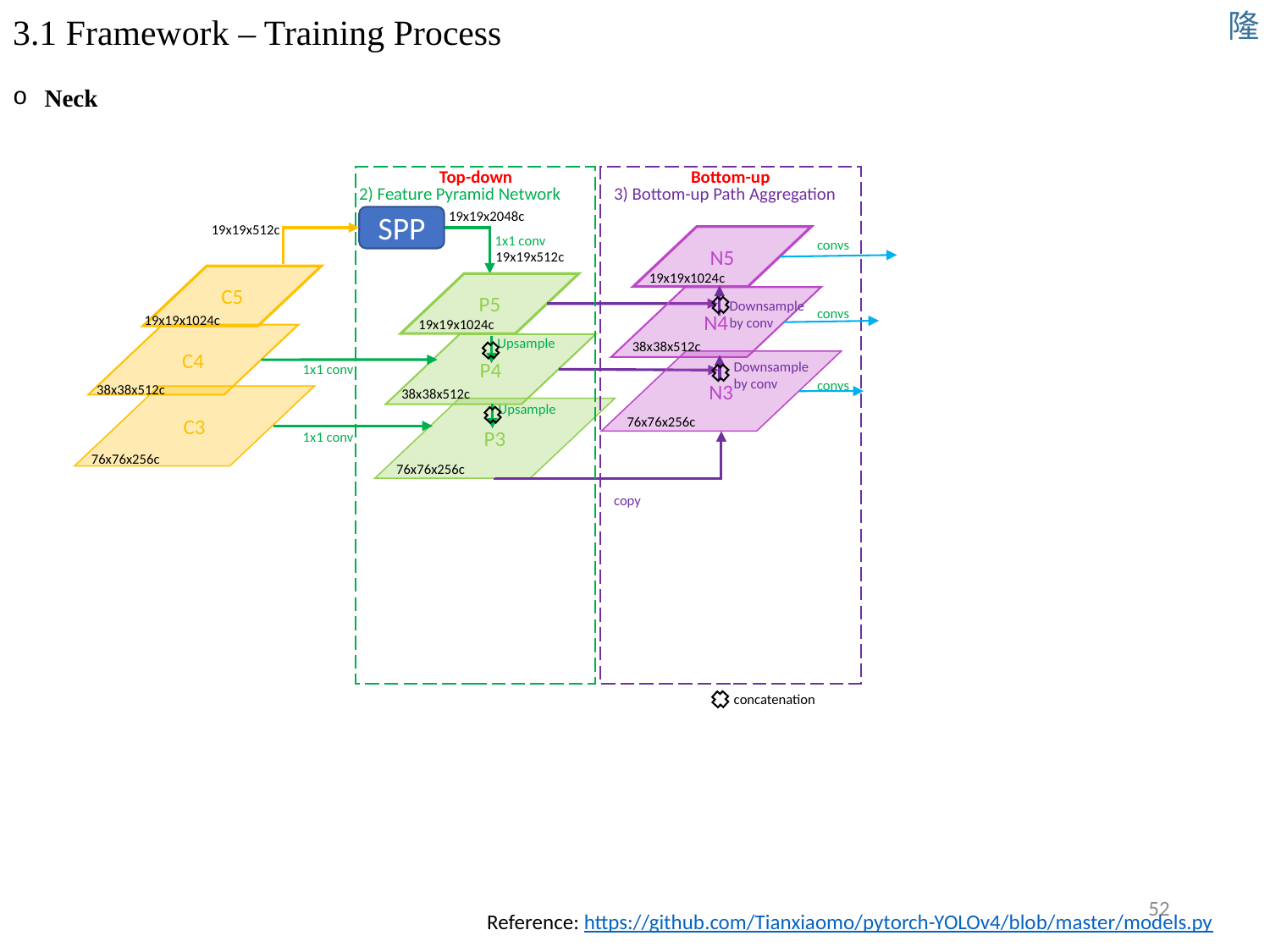

隆
# 3.1 Framework – Training Process
Neck
Bottom-up
Top-down

2) Feature Pyramid Network (FPN)
3) Bottom-up Path Aggregation
19x19x2048c
SPP
19x19x512c
1x1 conv
N5
convs
19x19x512c
19x19x1024c
C5
P5
N4
Downsample by conv

convs
19x19x1024c
19x19x1024c
C4
Upsample
38x38x512c
P4

N3
Downsample by conv
1x1 conv

convs
38x38x512c
38x38x512c
C3
Upsample
P3
76x76x256c

1x1 conv
76x76x256c
76x76x256c
copy
concatenation

52
Reference: https://github.com/Tianxiaomo/pytorch-YOLOv4/blob/master/models.py